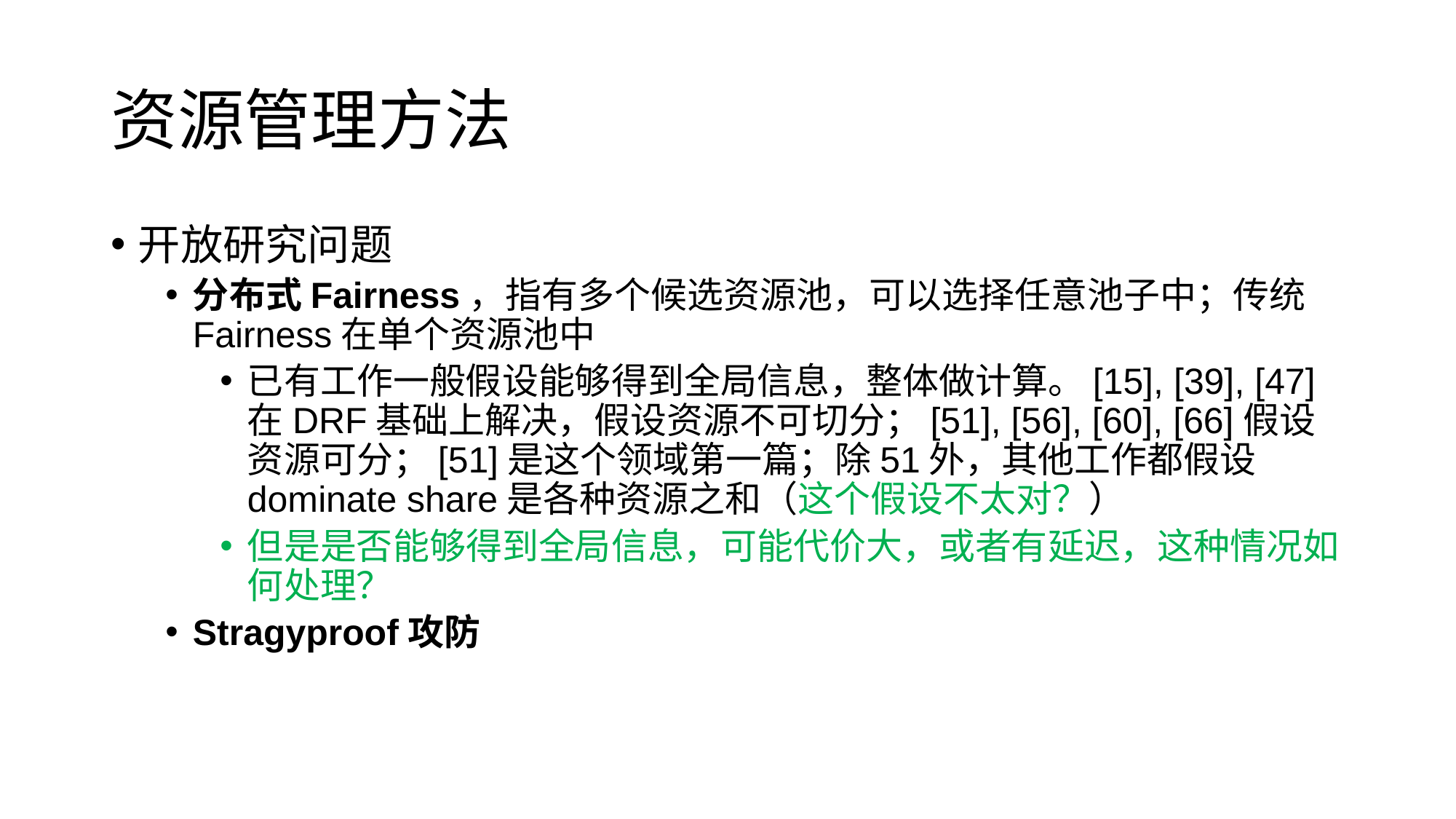

# 资源管理方法
开放研究问题
分布式Fairness，指有多个候选资源池，可以选择任意池子中；传统Fairness在单个资源池中
已有工作一般假设能够得到全局信息，整体做计算。[15], [39], [47]在DRF基础上解决，假设资源不可切分；[51], [56], [60], [66]假设资源可分；[51]是这个领域第一篇；除51外，其他工作都假设dominate share是各种资源之和（这个假设不太对？）
但是是否能够得到全局信息，可能代价大，或者有延迟，这种情况如何处理？
Stragyproof攻防